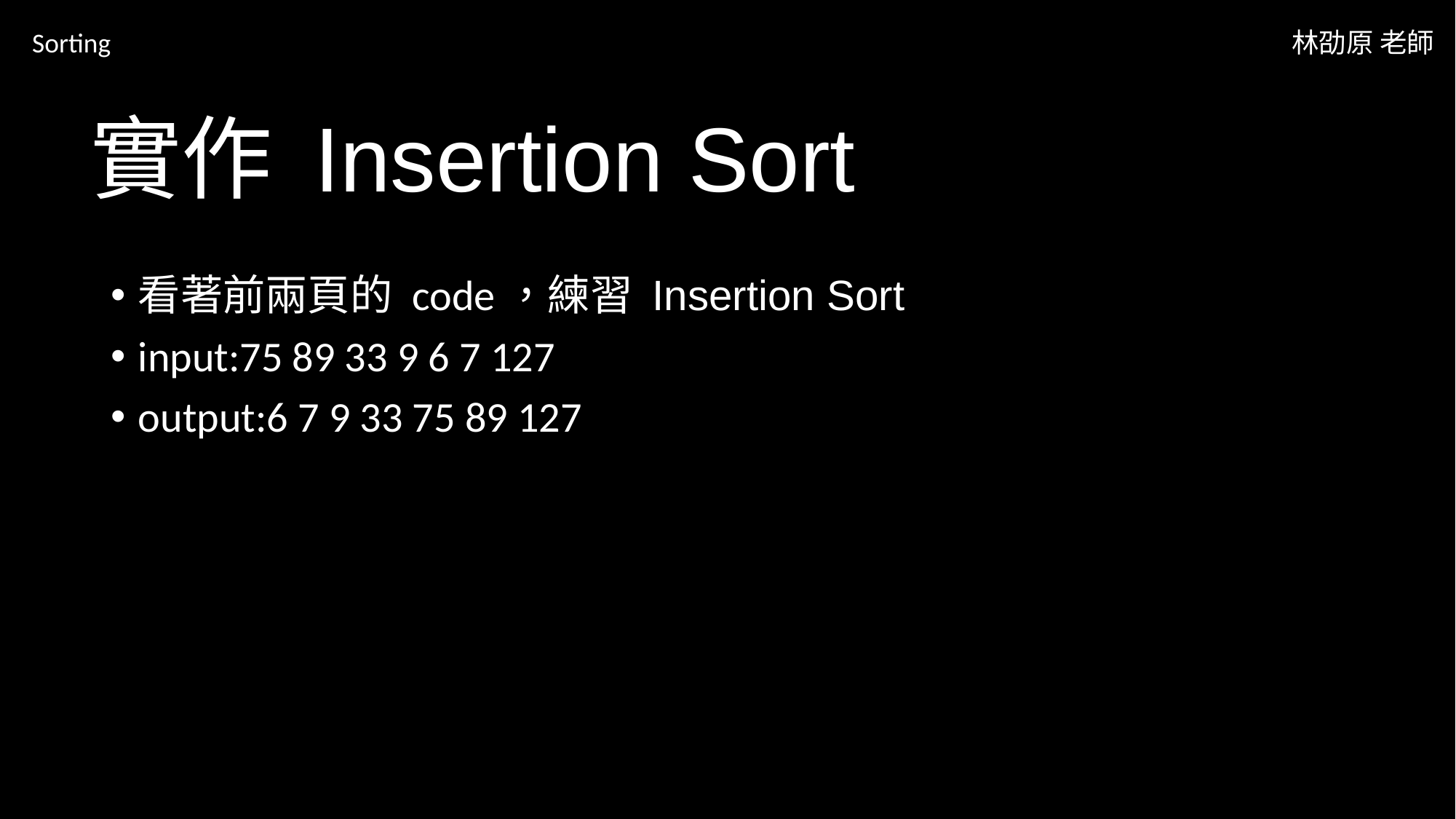

Sorting
林劭原 老師
# 實作 Insertion Sort
看著前兩頁的 code，練習 Insertion Sort
input:75 89 33 9 6 7 127
output:6 7 9 33 75 89 127